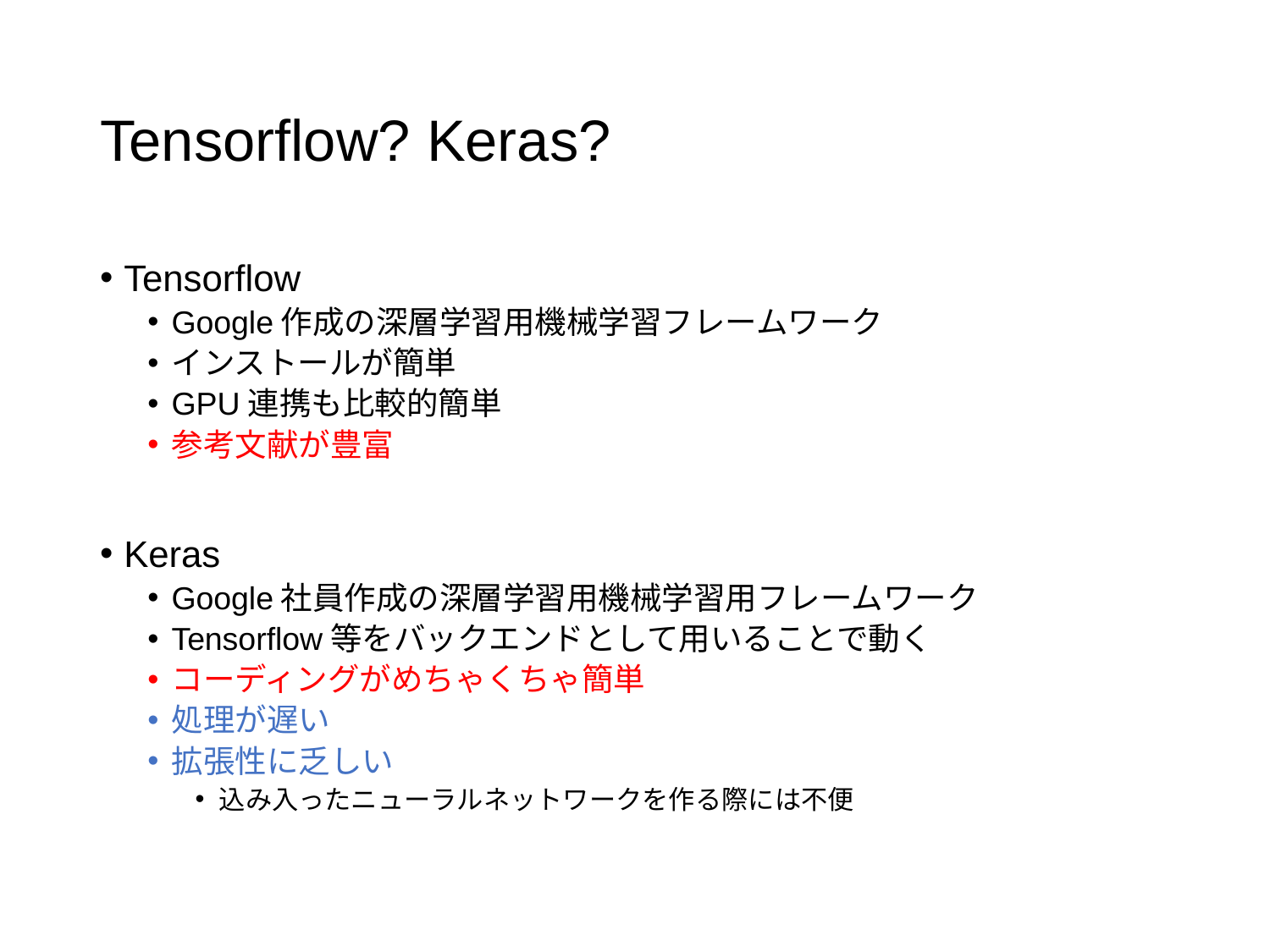

# Tensorflow? Keras?
Tensorflow
Google作成の深層学習用機械学習フレームワーク
インストールが簡単
GPU連携も比較的簡単
参考文献が豊富

Keras
Google社員作成の深層学習用機械学習用フレームワーク
Tensorflow等をバックエンドとして用いることで動く
コーディングがめちゃくちゃ簡単
処理が遅い
拡張性に乏しい
込み入ったニューラルネットワークを作る際には不便